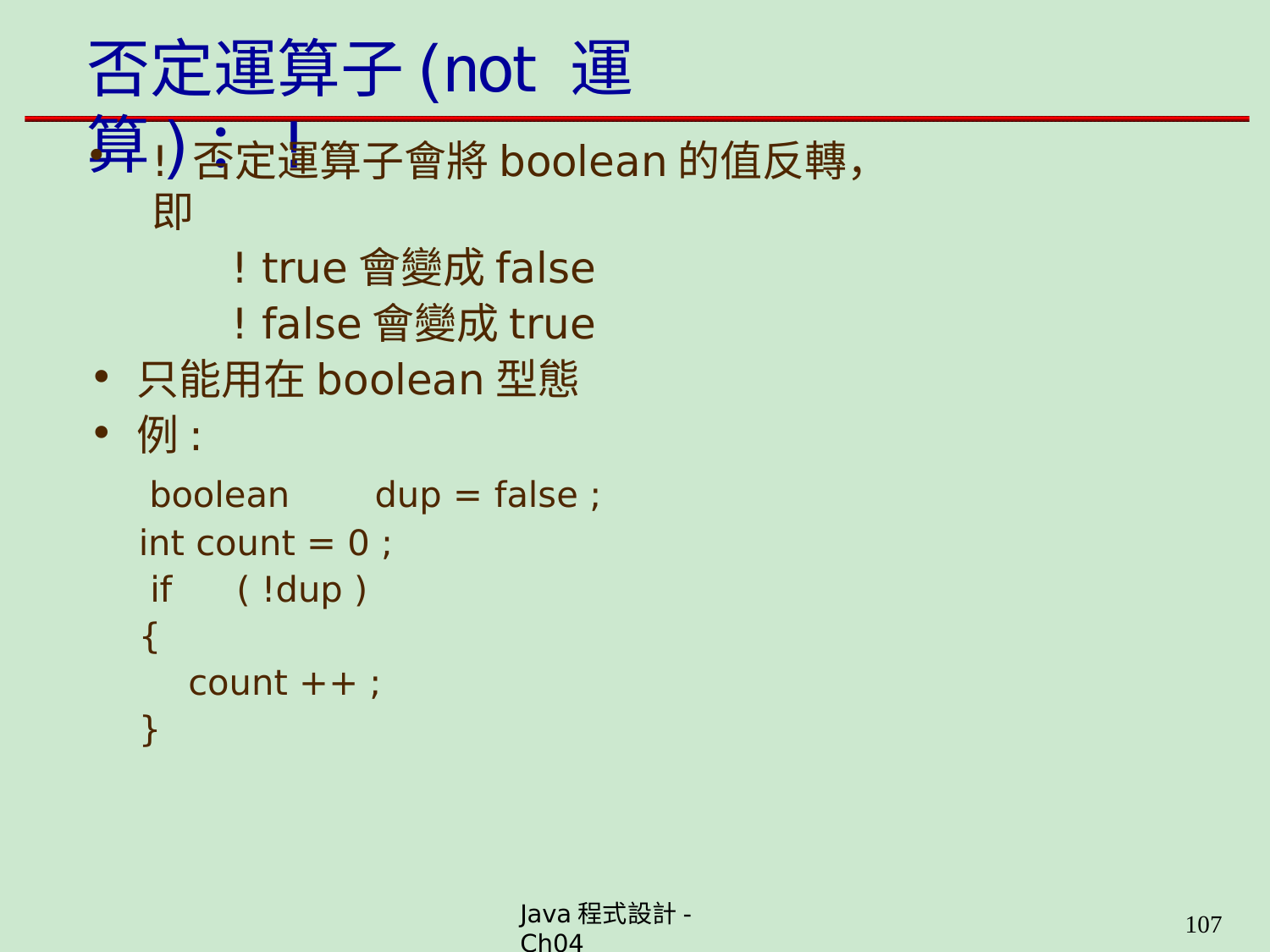

# 否定運算子(not 運算)：!
! 否定運算子會將boolean的值反轉，即
! true會變成false
! false會變成true
只能用在boolean型態
例:
boolean	dup = false ;
int count = 0 ;  if	( !dup ) {
count ++ ;
}
Java程式設計-Ch04
107